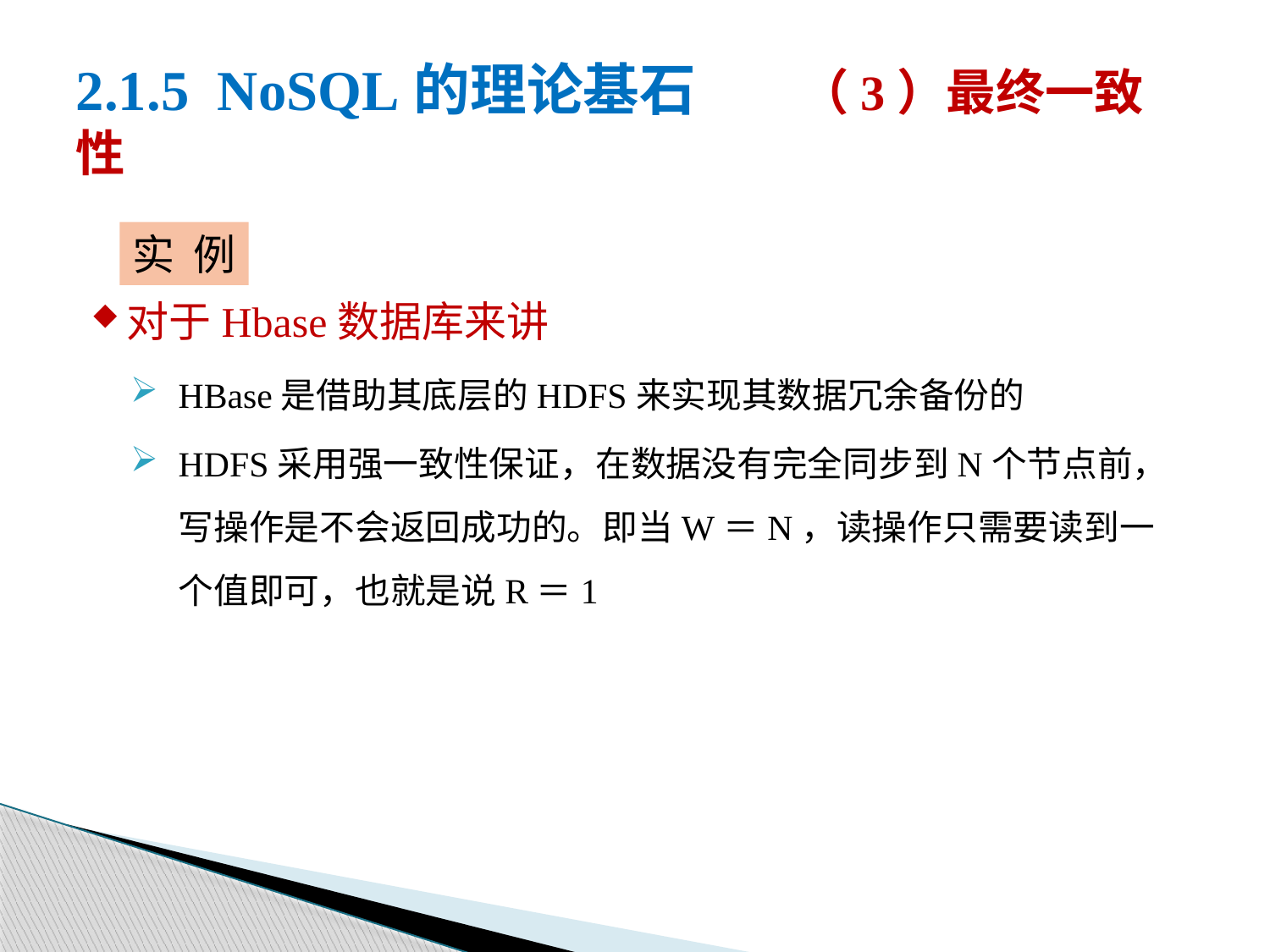

# 2.1.5  NoSQL的理论基石        （3）最终一致性

对于Hbase数据库来讲
HBase是借助其底层的HDFS来实现其数据冗余备份的
HDFS采用强一致性保证，在数据没有完全同步到N个节点前，写操作是不会返回成功的。即当W＝N，读操作只需要读到一个值即可，也就是说R＝1

实  例